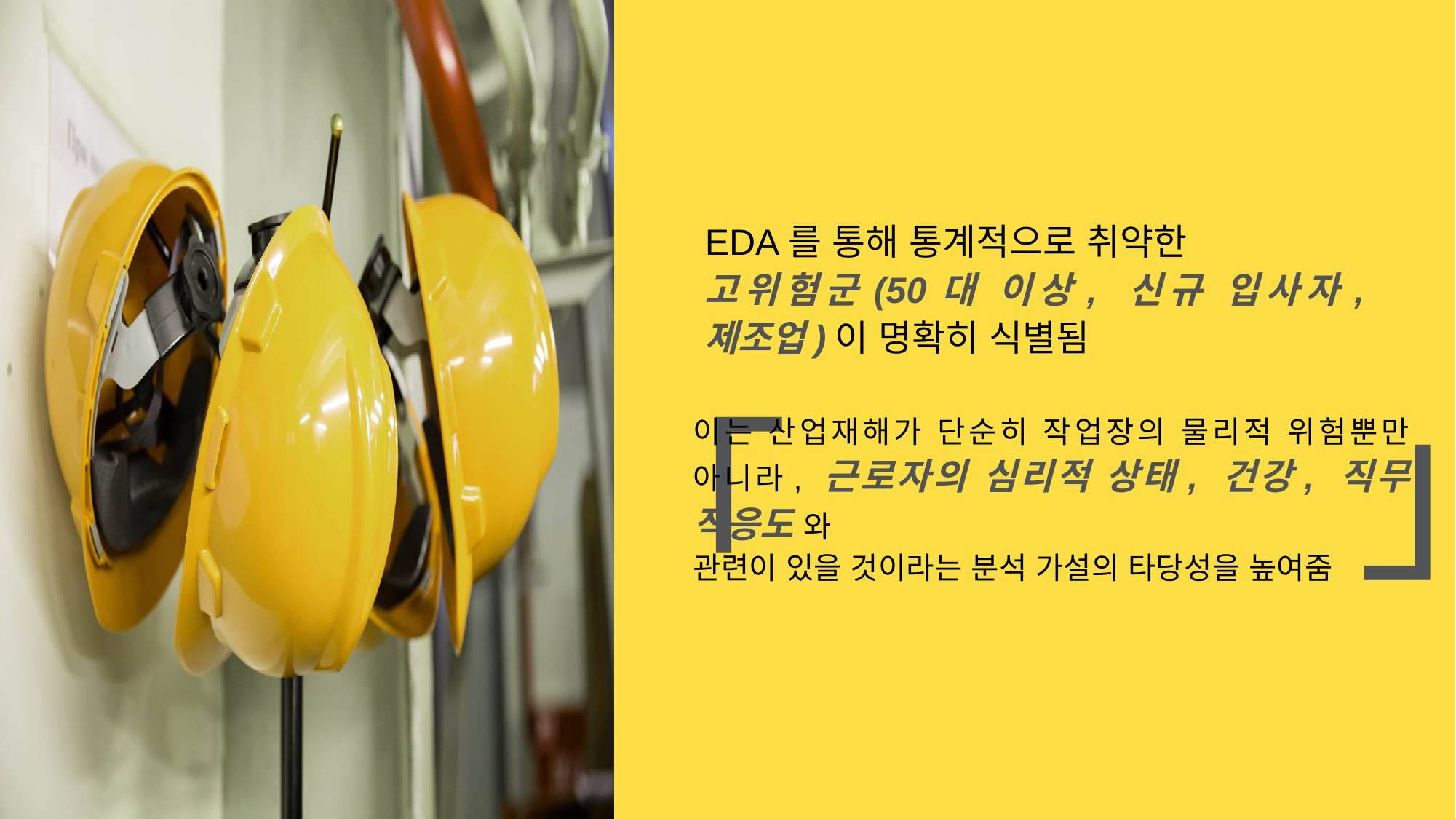

「
」
EDA를 통해 통계적으로 취약한
고위험군(50대 이상, 신규 입사자, 제조업)이 명확히 식별됨
이는 산업재해가 단순히 작업장의 물리적 위험뿐만 아니라, 근로자의 심리적 상태, 건강, 직무 적응도 와
관련이 있을 것이라는 분석 가설의 타당성을 높여줌